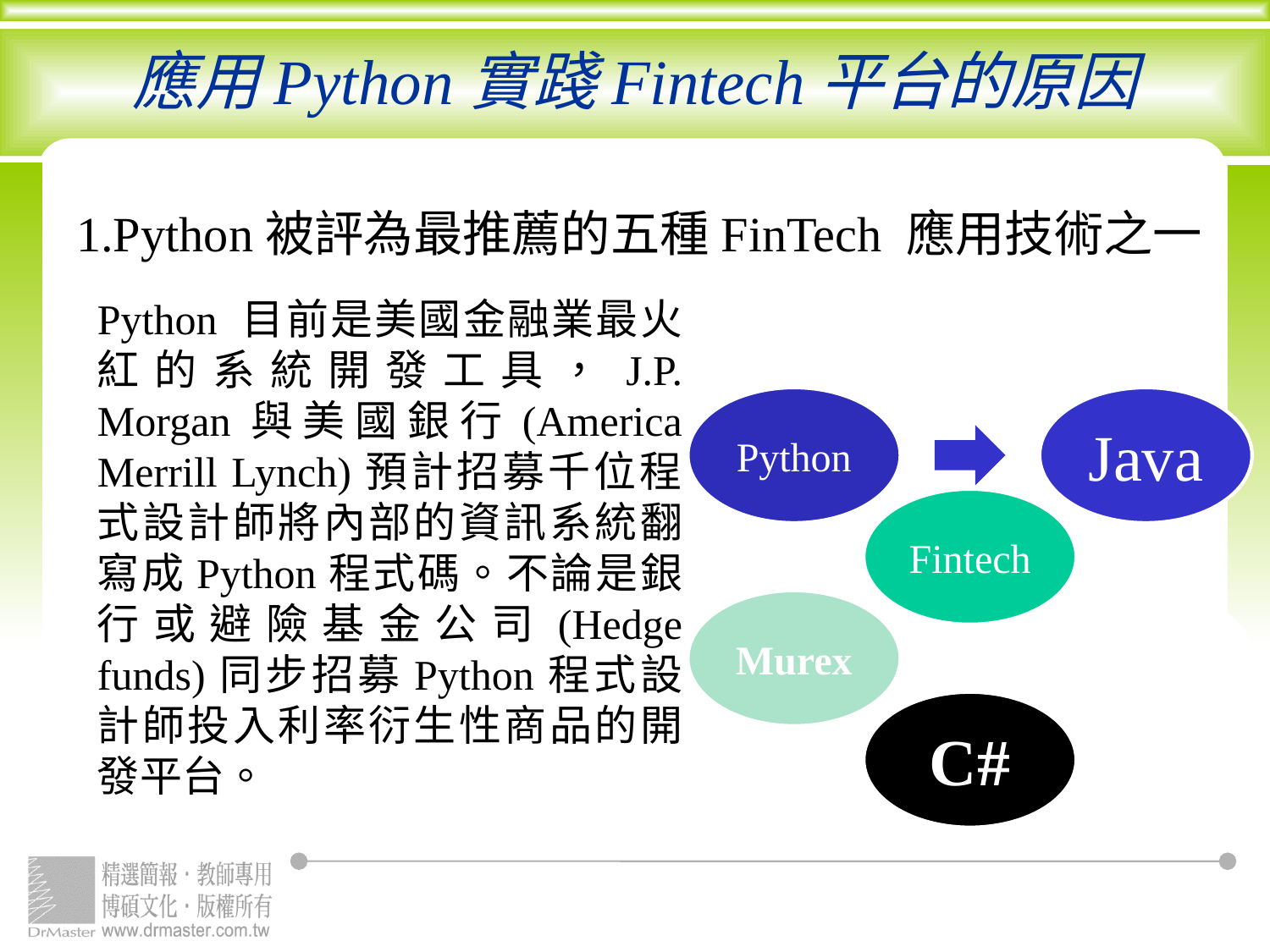

# 應用Python實踐Fintech平台的原因
1.Python被評為最推薦的五種FinTech 應用技術之一
Python 目前是美國金融業最火紅的系統開發工具，J.P. Morgan與美國銀行(America Merrill Lynch)預計招募千位程式設計師將內部的資訊系統翻寫成Python程式碼。不論是銀行或避險基金公司(Hedge funds)同步招募Python程式設計師投入利率衍生性商品的開發平台。

Fintech
Java
Business analysts
C#
Murex
Python